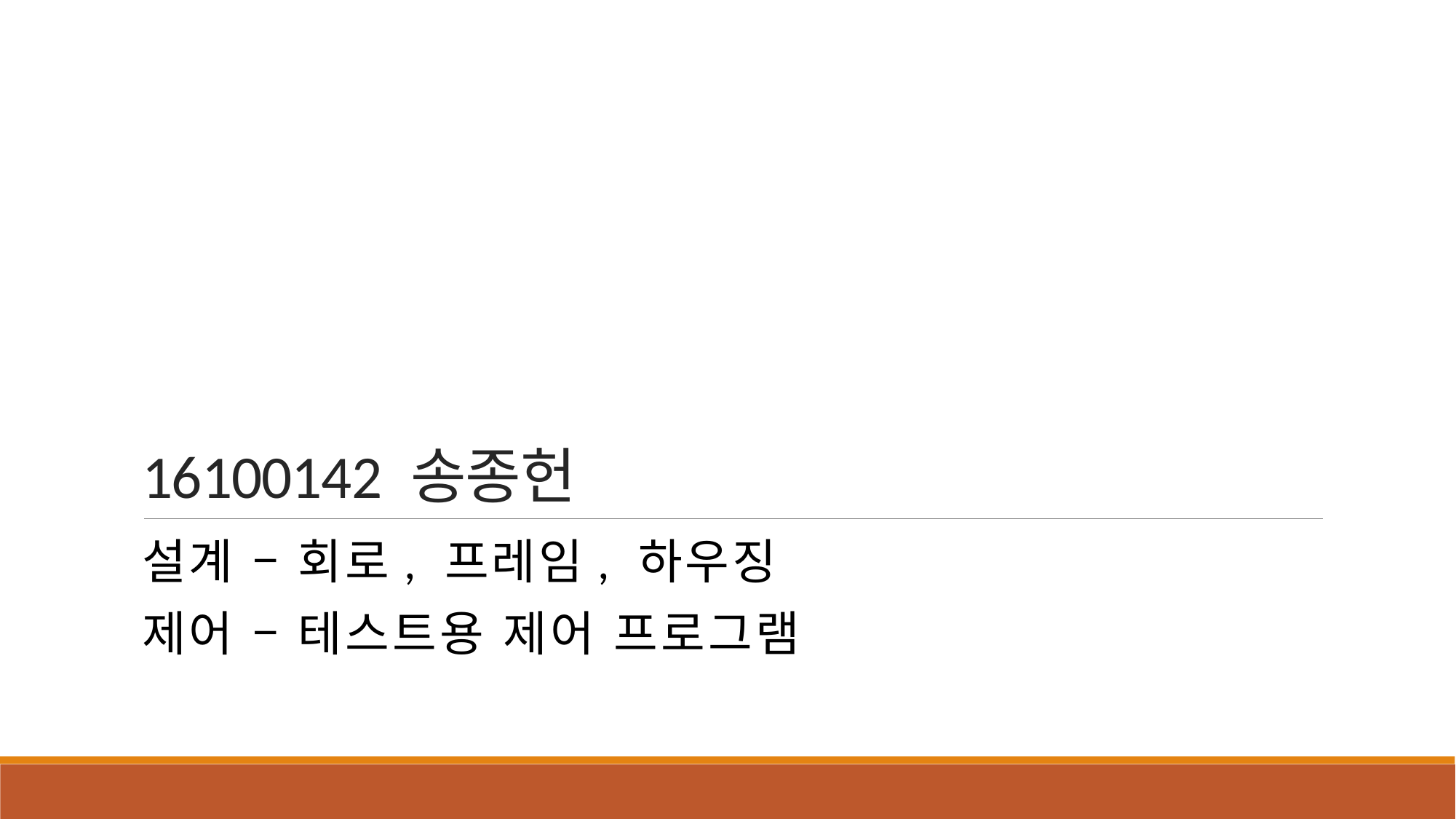

# 16100142 송종헌
설계 – 회로, 프레임, 하우징
제어 – 테스트용 제어 프로그램